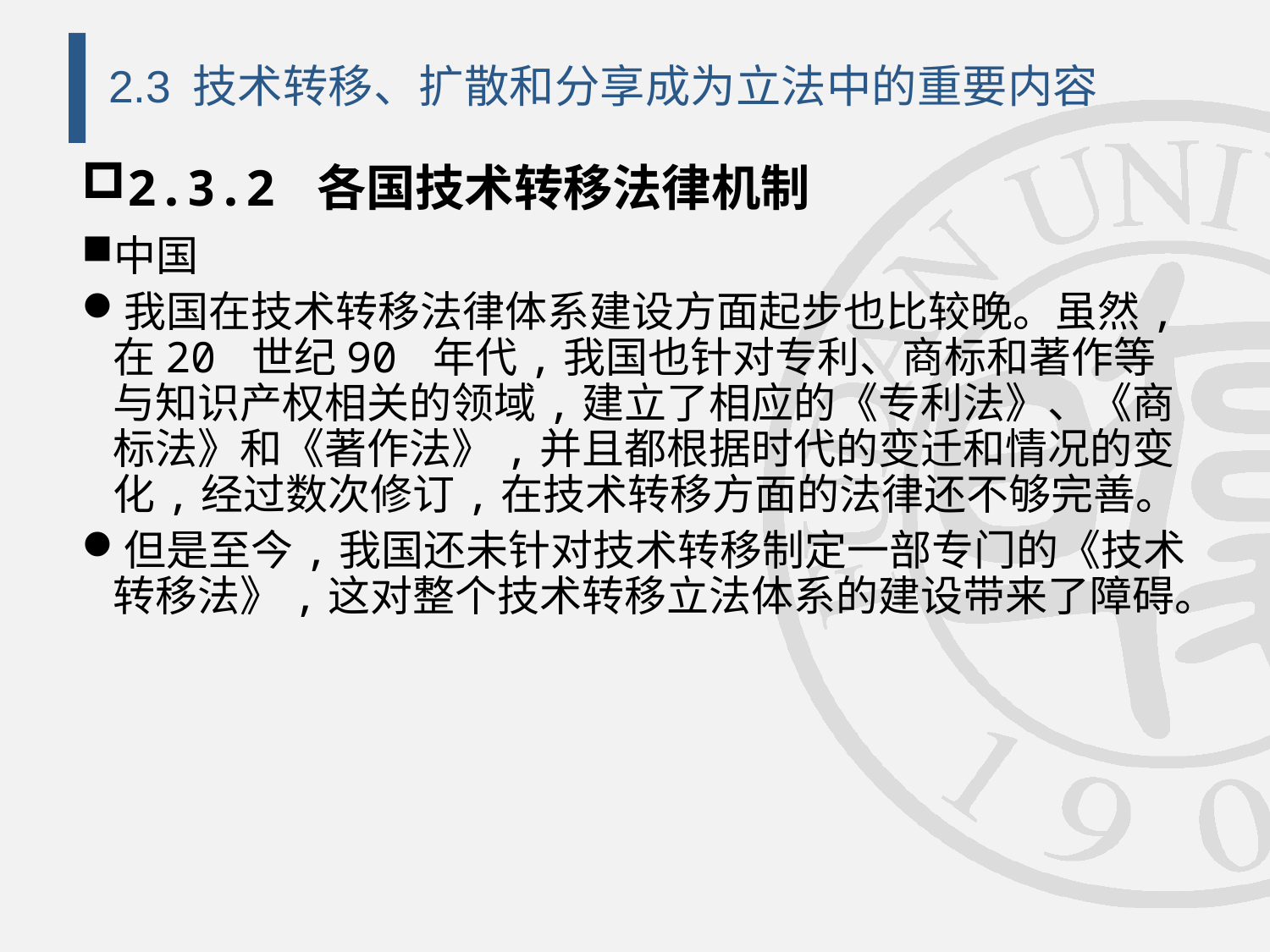

# 2.3 技术转移、扩散和分享成为立法中的重要内容
2.3.2 各国技术转移法律机制
中国
我国在技术转移法律体系建设方面起步也比较晚。虽然,在20 世纪90 年代,我国也针对专利、商标和著作等与知识产权相关的领域,建立了相应的《专利法》、《商标法》和《著作法》,并且都根据时代的变迁和情况的变化,经过数次修订,在技术转移方面的法律还不够完善。
但是至今,我国还未针对技术转移制定一部专门的《技术转移法》,这对整个技术转移立法体系的建设带来了障碍。